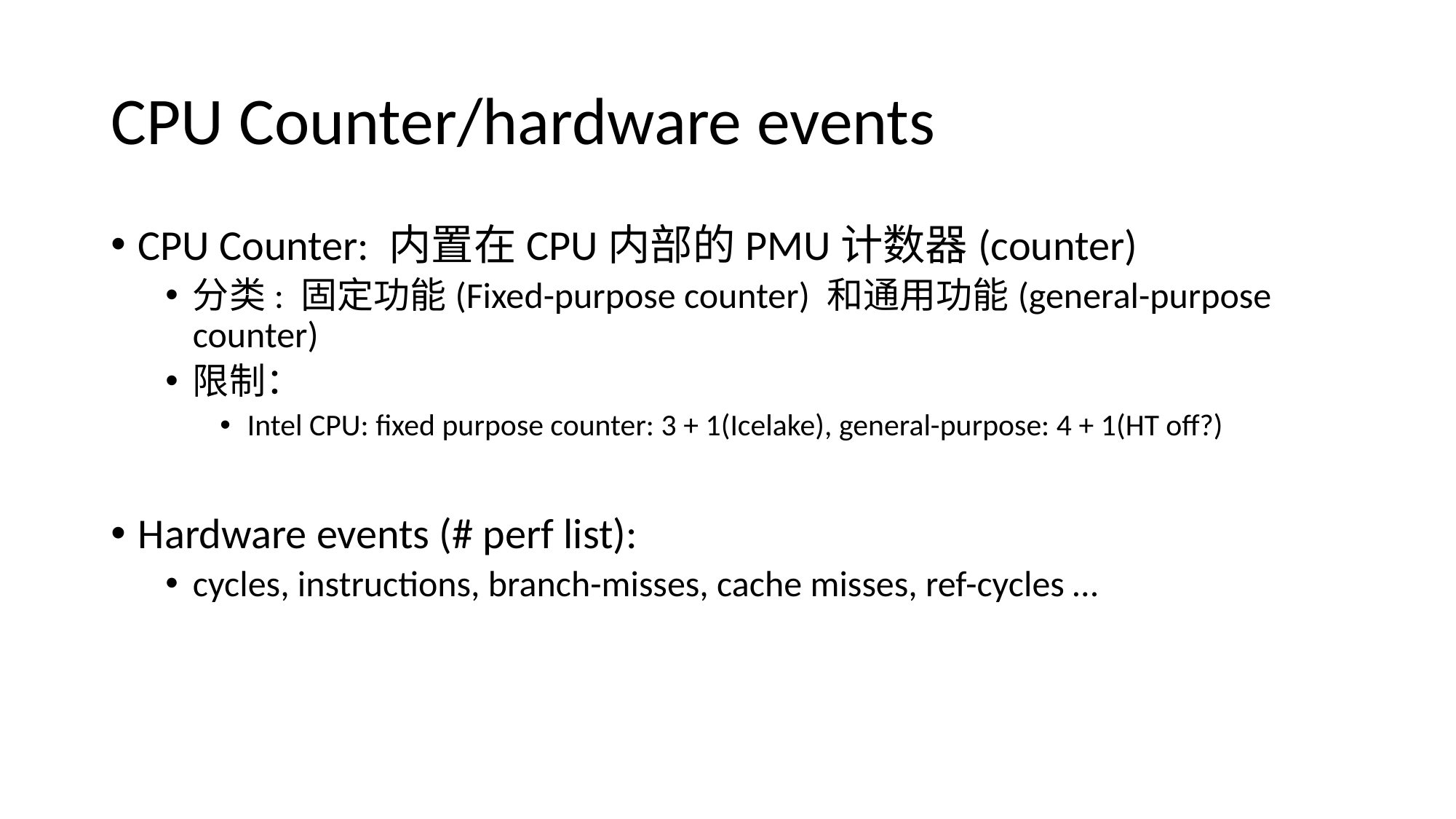

# CPU Counter/hardware events
CPU Counter: 内置在CPU内部的PMU计数器(counter)
分类: 固定功能(Fixed-purpose counter) 和通用功能(general-purpose counter)
限制：
Intel CPU: fixed purpose counter: 3 + 1(Icelake), general-purpose: 4 + 1(HT off?)

Hardware events (# perf list):
cycles, instructions, branch-misses, cache misses, ref-cycles …